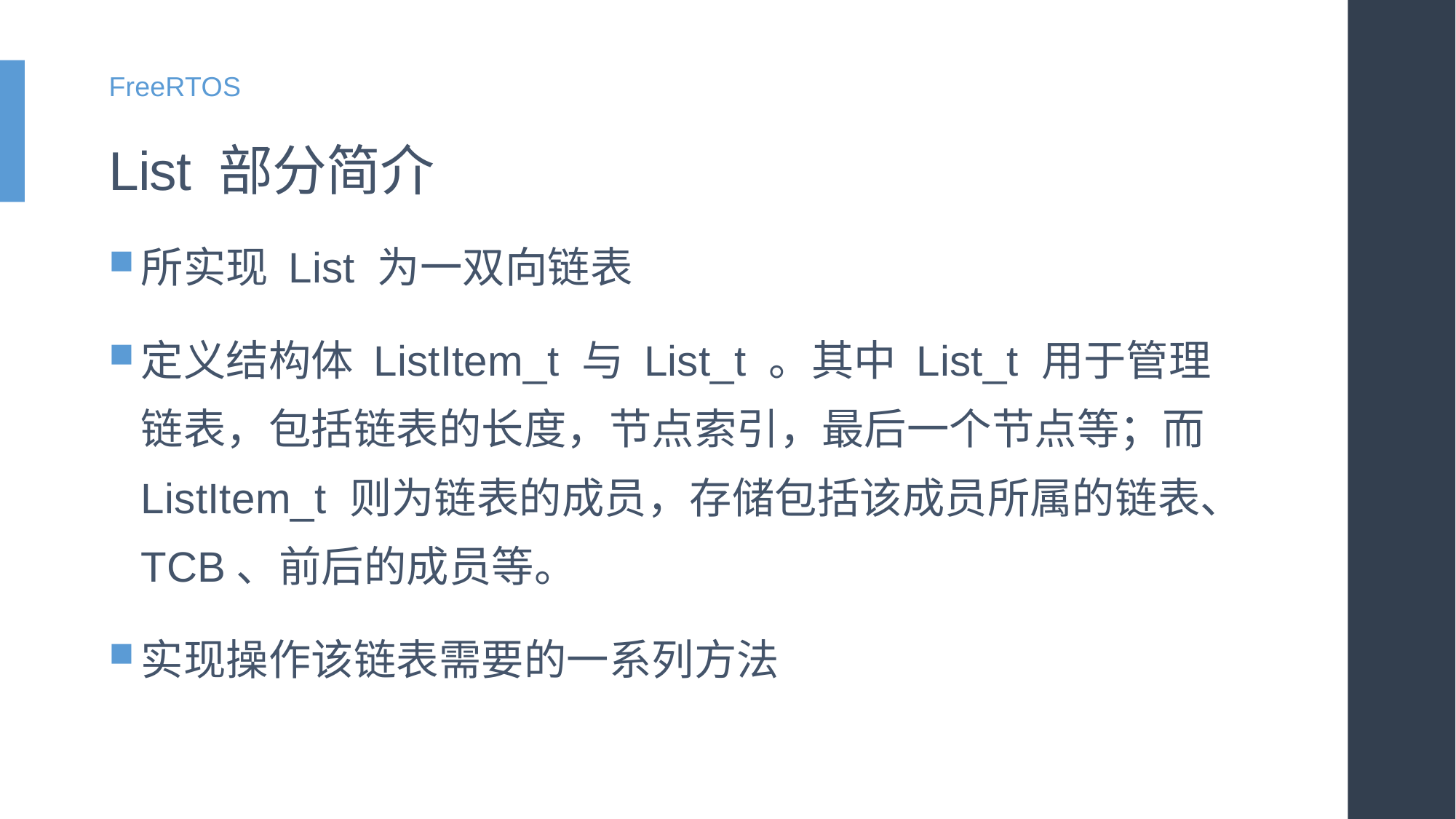

FreeRTOS
# List 部分简介
所实现 List 为一双向链表
定义结构体 ListItem_t 与 List_t 。其中 List_t 用于管理链表，包括链表的长度，节点索引，最后一个节点等；而 ListItem_t 则为链表的成员，存储包括该成员所属的链表、TCB、前后的成员等。
实现操作该链表需要的一系列方法

13